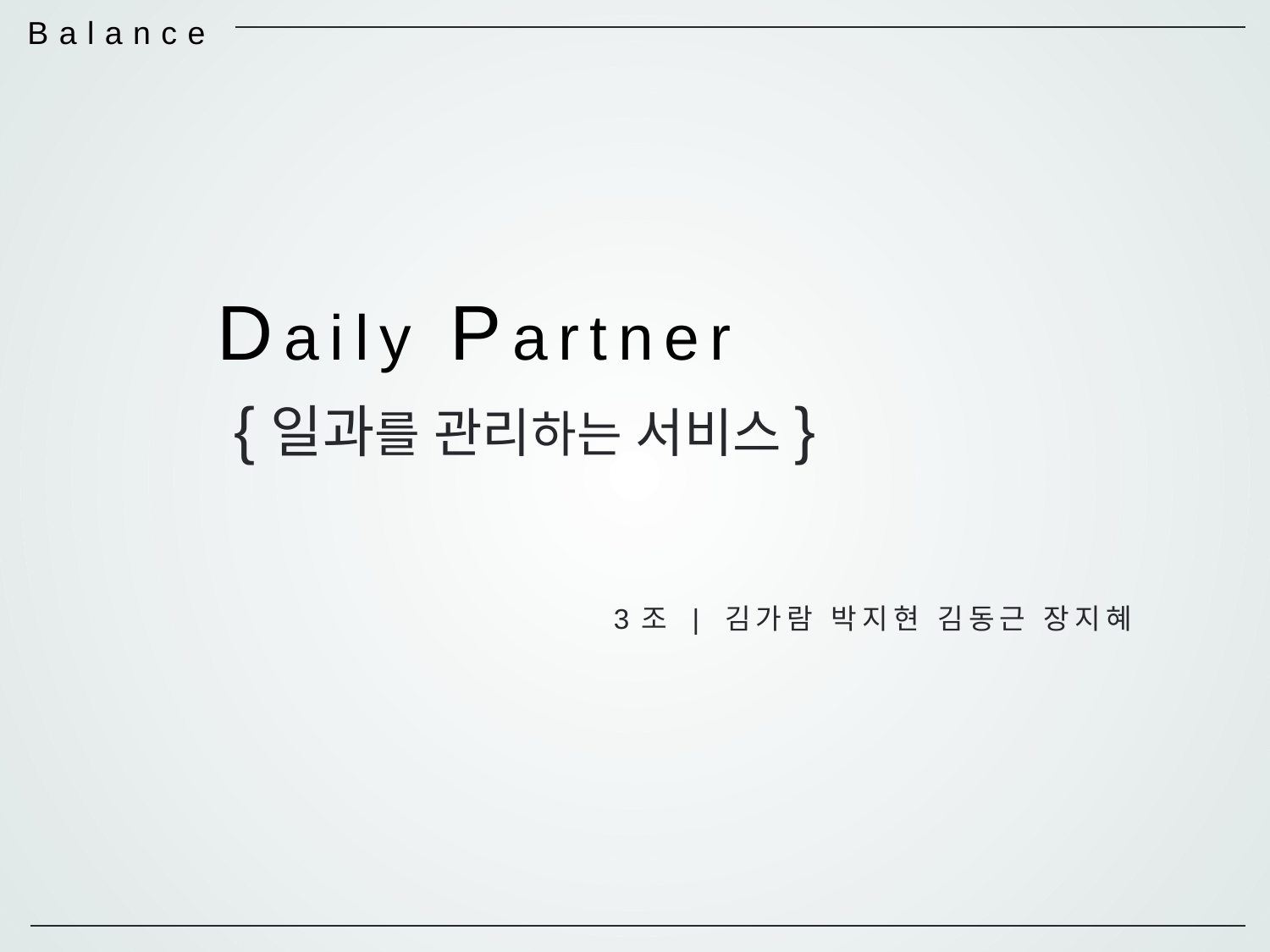

Balance
Daily Partner
{일과를 관리하는 서비스}
3조 | 김가람 박지현 김동근 장지혜